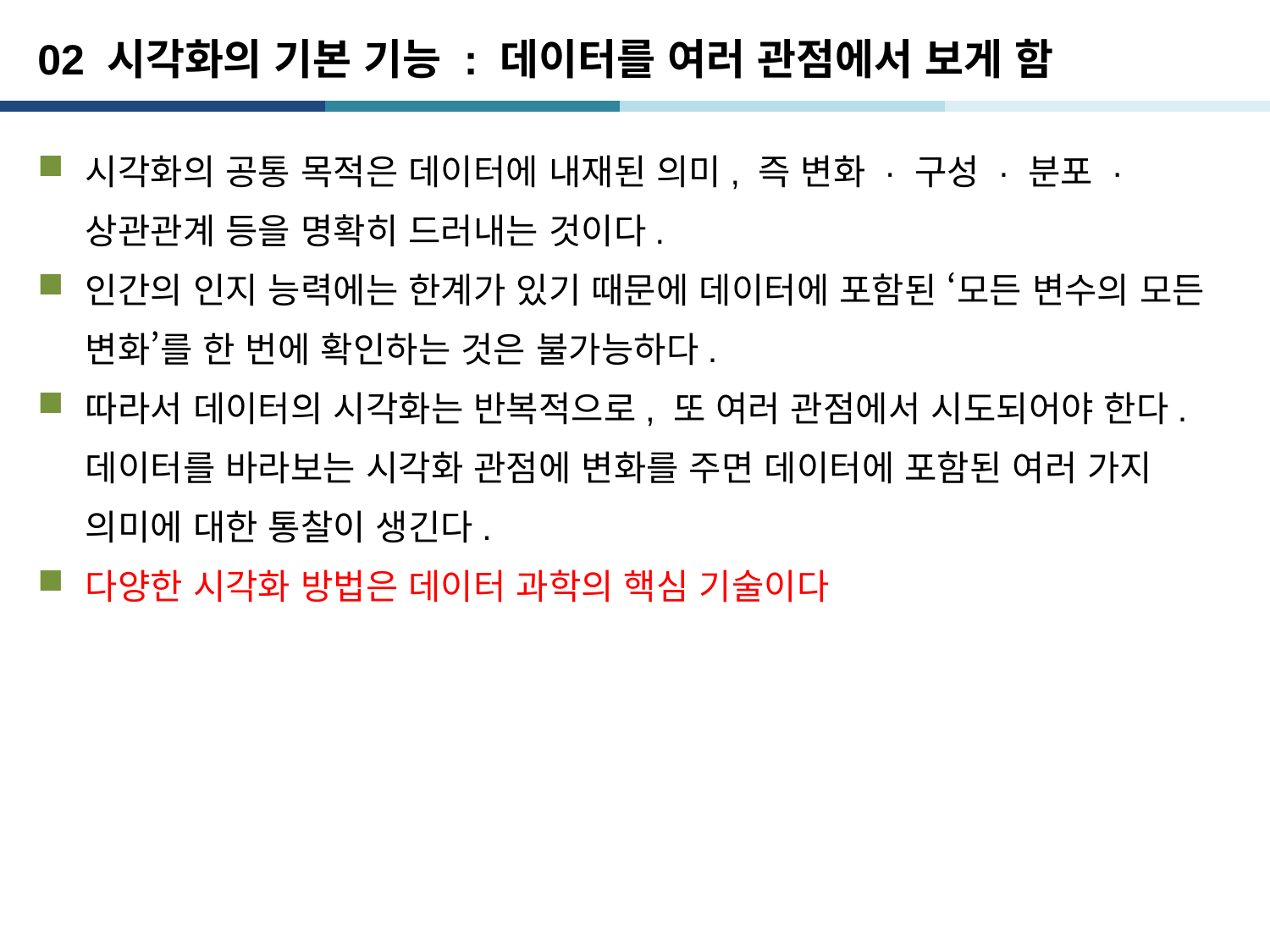

# 02 시각화의 기본 기능 : 데이터를 여러 관점에서 보게 함
시각화의 공통 목적은 데이터에 내재된 의미, 즉 변화 · 구성 · 분포 · 상관관계 등을 명확히 드러내는 것이다.
인간의 인지 능력에는 한계가 있기 때문에 데이터에 포함된 ‘모든 변수의 모든 변화’를 한 번에 확인하는 것은 불가능하다.
따라서 데이터의 시각화는 반복적으로, 또 여러 관점에서 시도되어야 한다. 데이터를 바라보는 시각화 관점에 변화를 주면 데이터에 포함된 여러 가지 의미에 대한 통찰이 생긴다.
다양한 시각화 방법은 데이터 과학의 핵심 기술이다